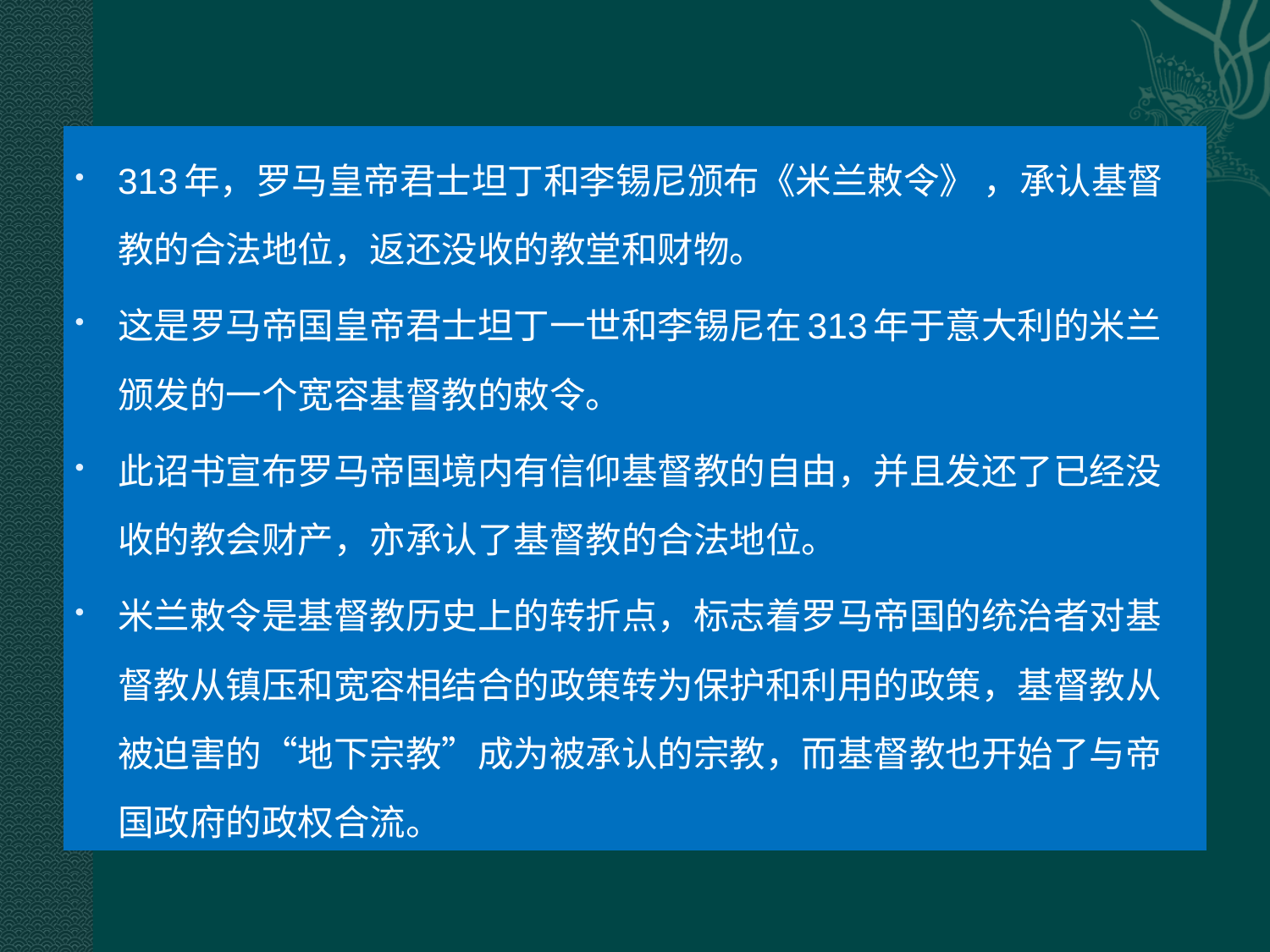

313年，罗马皇帝君士坦丁和李锡尼颁布《米兰敕令》 ，承认基督教的合法地位，返还没收的教堂和财物。
这是罗马帝国皇帝君士坦丁一世和李锡尼在313年于意大利的米兰颁发的一个宽容基督教的敕令。
此诏书宣布罗马帝国境内有信仰基督教的自由，并且发还了已经没收的教会财产，亦承认了基督教的合法地位。
米兰敕令是基督教历史上的转折点，标志着罗马帝国的统治者对基督教从镇压和宽容相结合的政策转为保护和利用的政策，基督教从被迫害的“地下宗教”成为被承认的宗教，而基督教也开始了与帝国政府的政权合流。